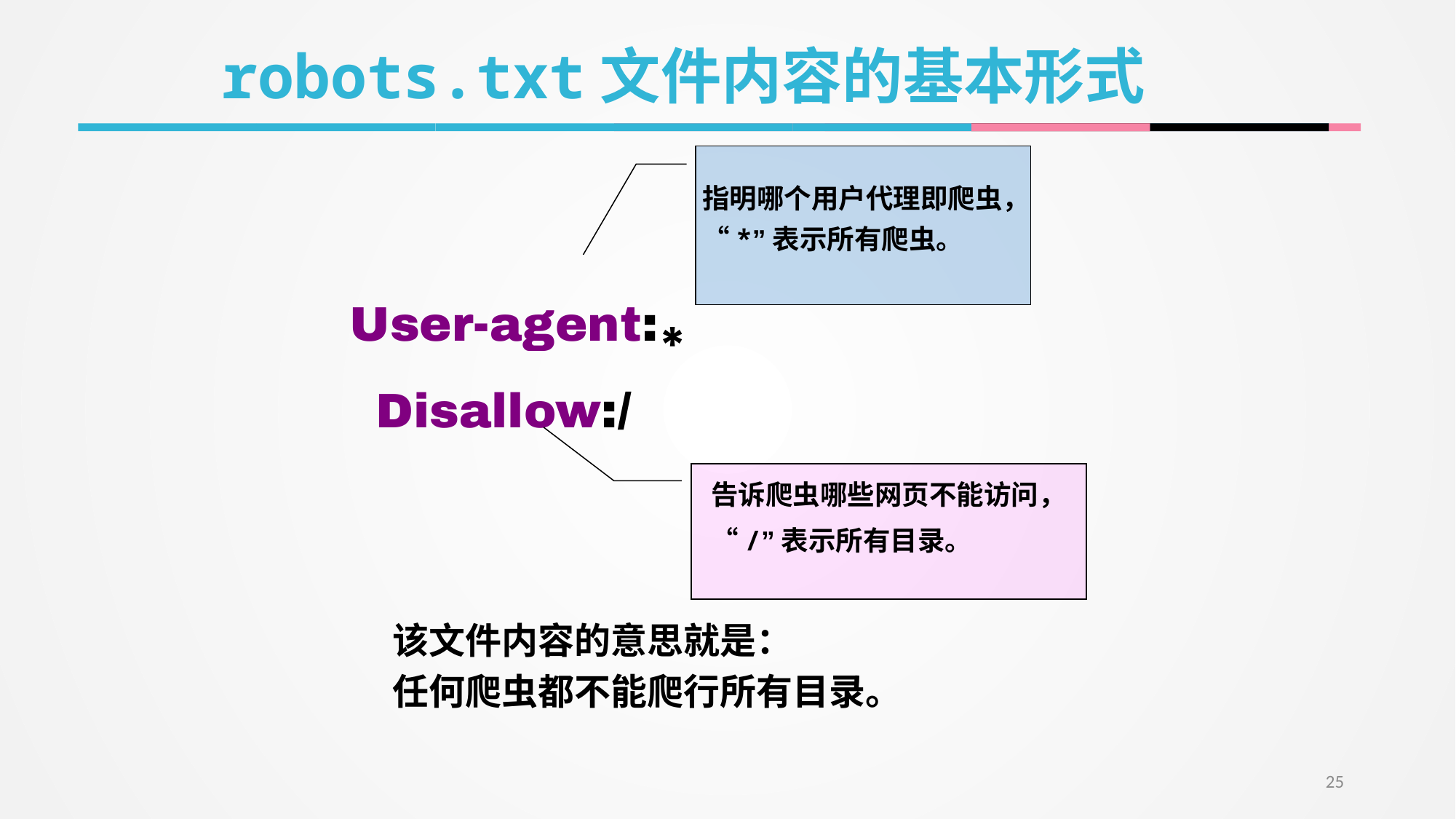

robots.txt文件内容的基本形式

指明哪个用户代理即爬虫， “*”表示所有爬虫。
User-agent:*
Disallow:/
告诉爬虫哪些网页不能访问，“/”表示所有目录。

该文件内容的意思就是：
任何爬虫都不能爬行所有目录。
25